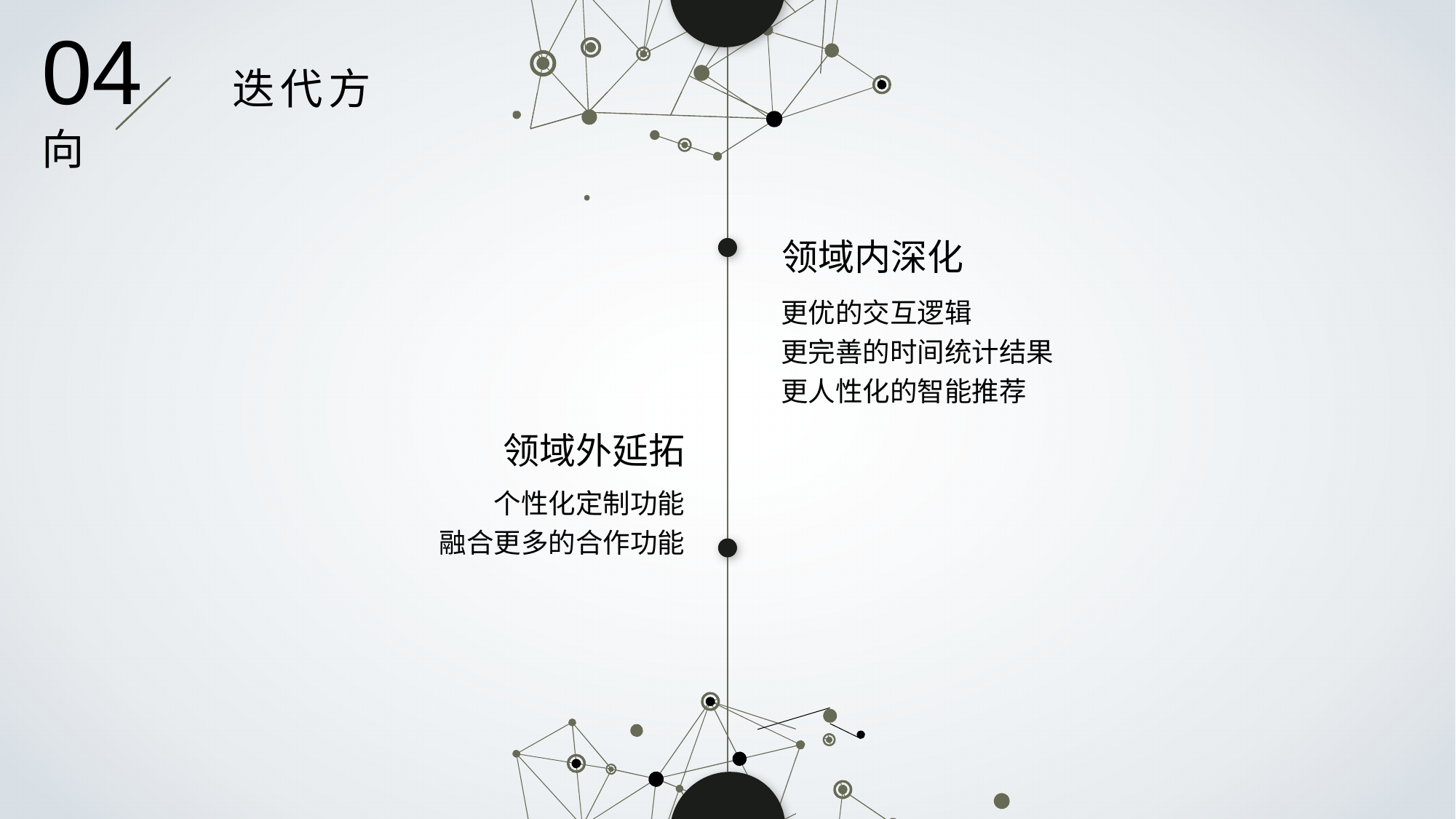

04  迭代方向
领域内深化

更优的交互逻辑
更完善的时间统计结果
更人性化的智能推荐
领域外延拓
 个性化定制功能
 融合更多的合作功能